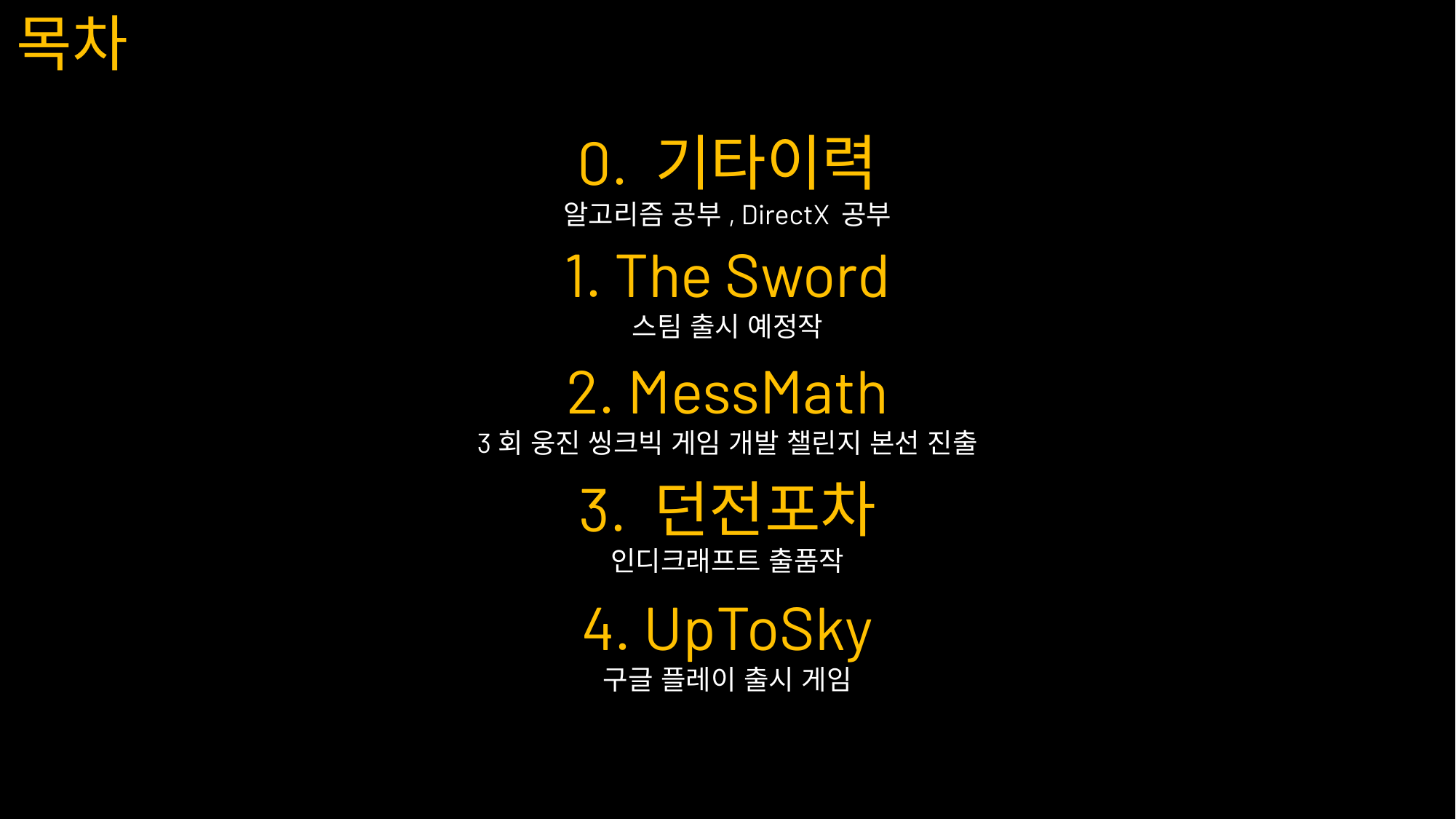

목차
0. 기타이력
알고리즘 공부, DirectX 공부
1. The Sword
스팀 출시 예정작
2. MessMath
3회 웅진 씽크빅 게임 개발 챌린지 본선 진출
3. 던전포차
인디크래프트 출품작
4. UpToSky
구글 플레이 출시 게임